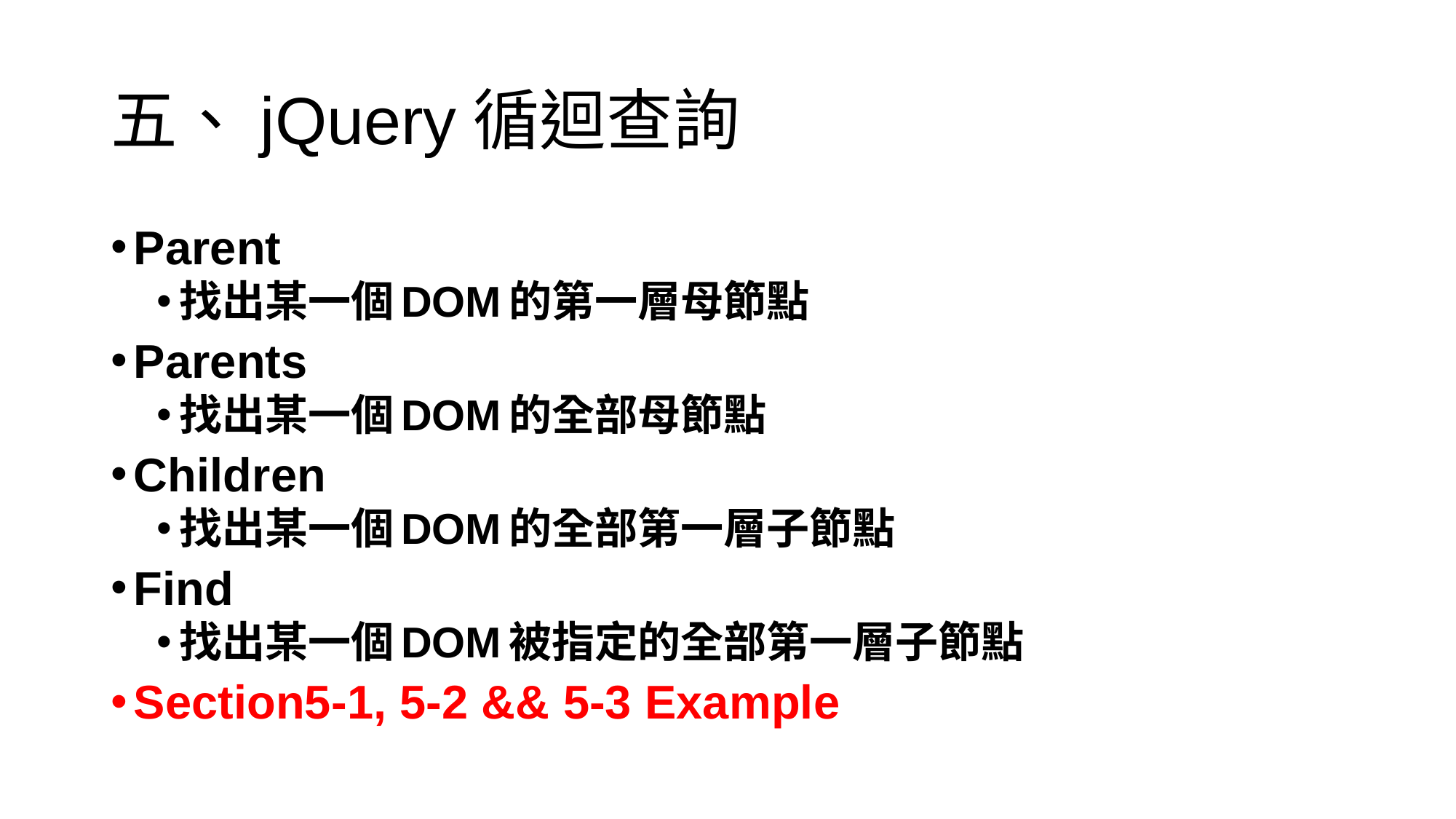

# 五、jQuery循迴查詢
Parent
找出某一個DOM的第一層母節點
Parents
找出某一個DOM的全部母節點
Children
找出某一個DOM的全部第一層子節點
Find
找出某一個DOM被指定的全部第一層子節點
Section5-1, 5-2 && 5-3 Example